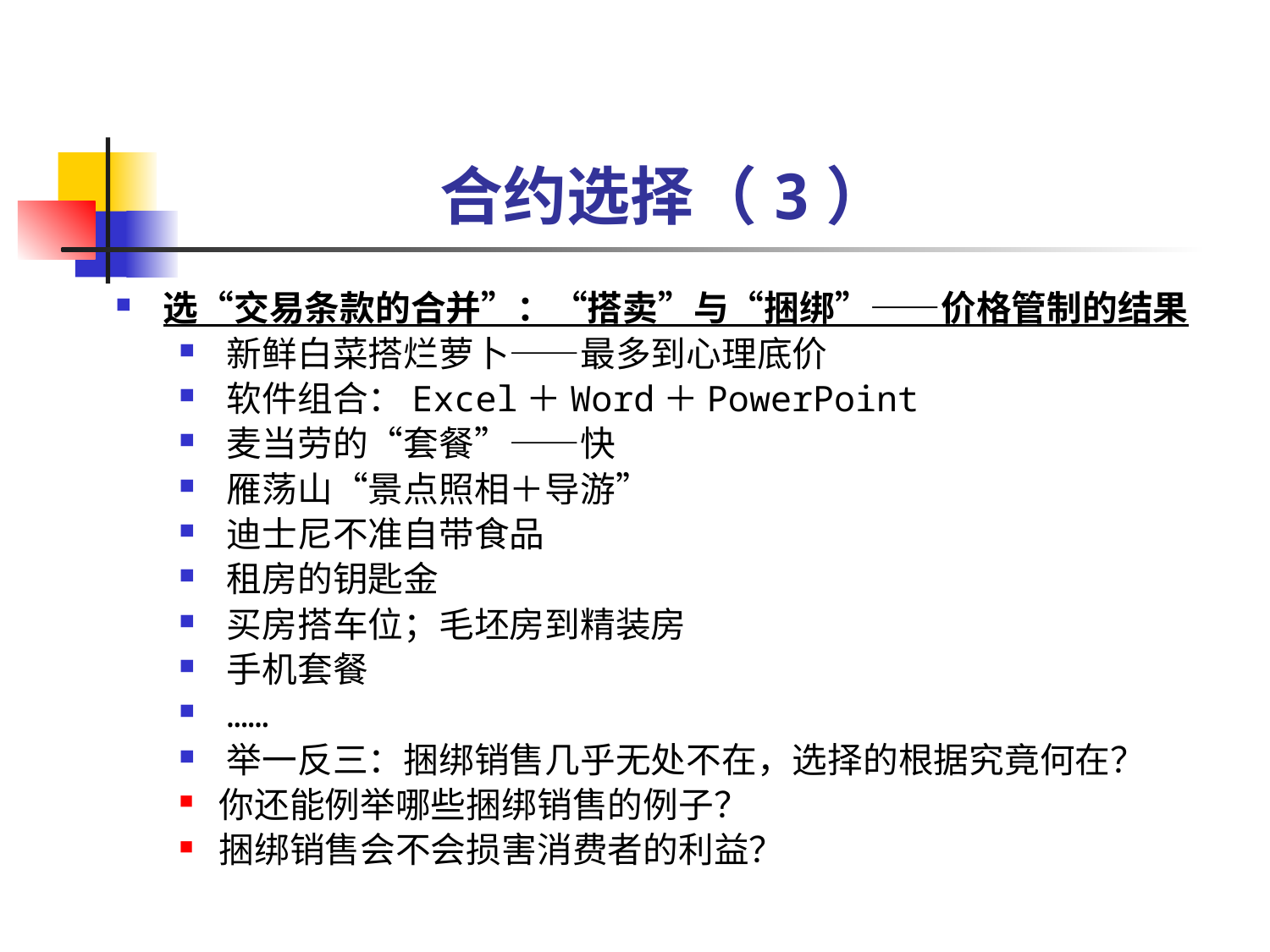

合约选择（3）
选“交易条款的合并”：“搭卖”与“捆绑”——价格管制的结果
新鲜白菜搭烂萝卜——最多到心理底价
软件组合：Excel＋Word＋PowerPoint
麦当劳的“套餐”——快
雁荡山“景点照相＋导游”
迪士尼不准自带食品
租房的钥匙金
买房搭车位；毛坯房到精装房
手机套餐
……
举一反三：捆绑销售几乎无处不在，选择的根据究竟何在？
你还能例举哪些捆绑销售的例子？
捆绑销售会不会损害消费者的利益？